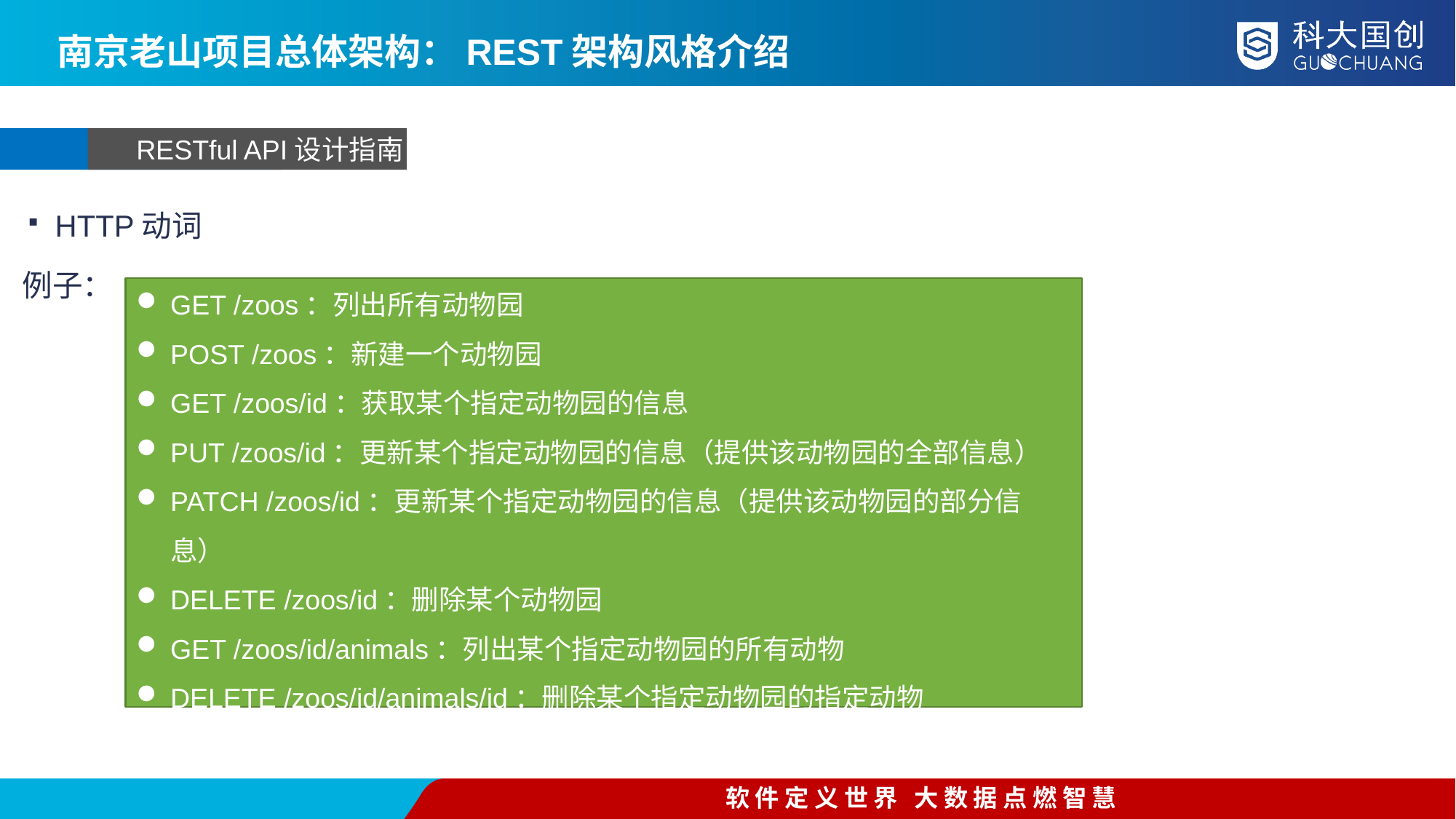

南京老山项目总体架构：REST架构风格介绍
RESTful API设计指南

HTTP动词
例子：

GET /zoos：列出所有动物园
POST /zoos：新建一个动物园
GET /zoos/id：获取某个指定动物园的信息
PUT /zoos/id：更新某个指定动物园的信息（提供该动物园的全部信息）
PATCH /zoos/id：更新某个指定动物园的信息（提供该动物园的部分信息）
DELETE /zoos/id：删除某个动物园
GET /zoos/id/animals：列出某个指定动物园的所有动物
DELETE /zoos/id/animals/id：删除某个指定动物园的指定动物